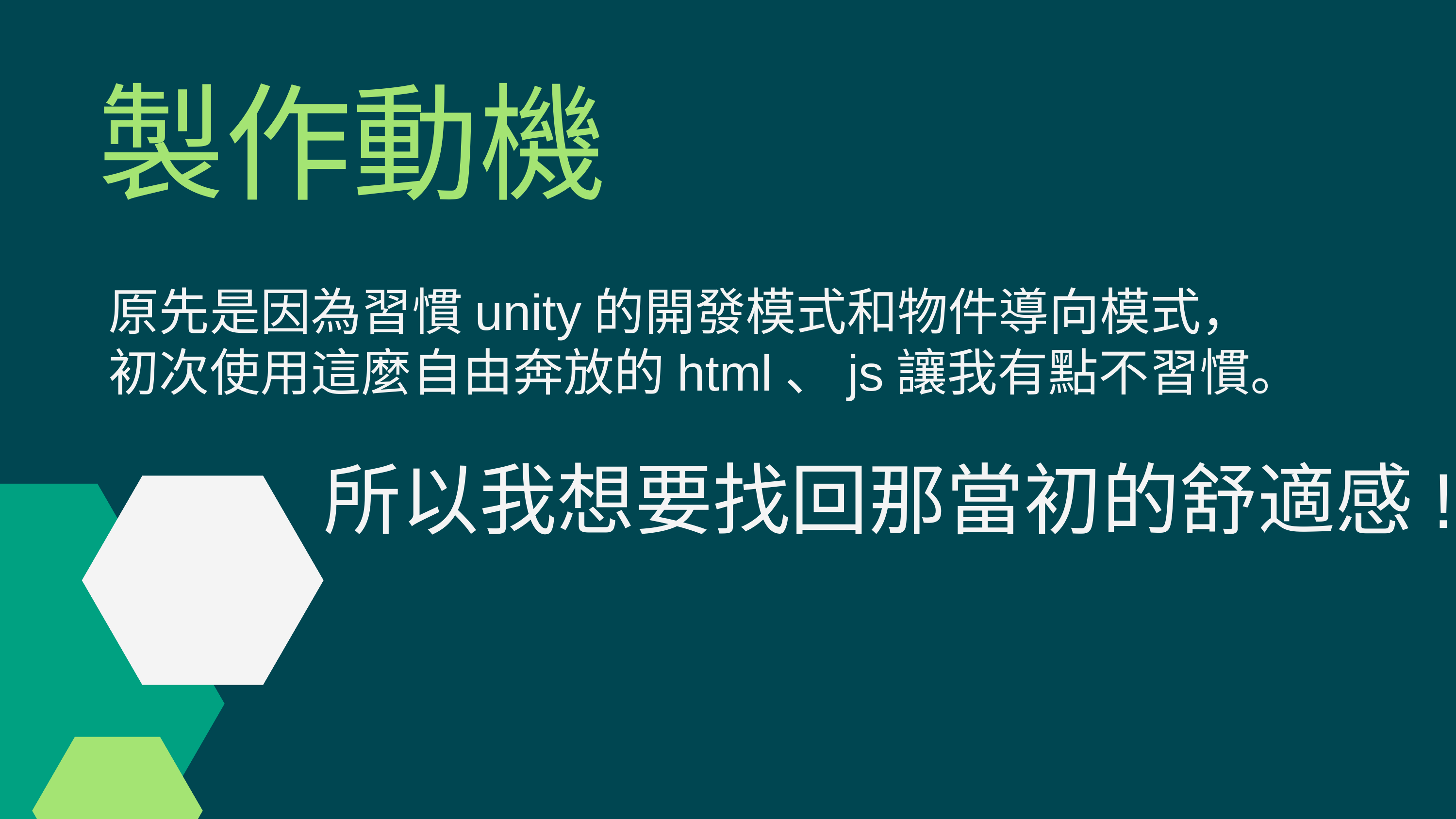

製作動機
原先是因為習慣unity的開發模式和物件導向模式，
初次使用這麼自由奔放的html、js讓我有點不習慣。

所以我想要找回那當初的舒適感!